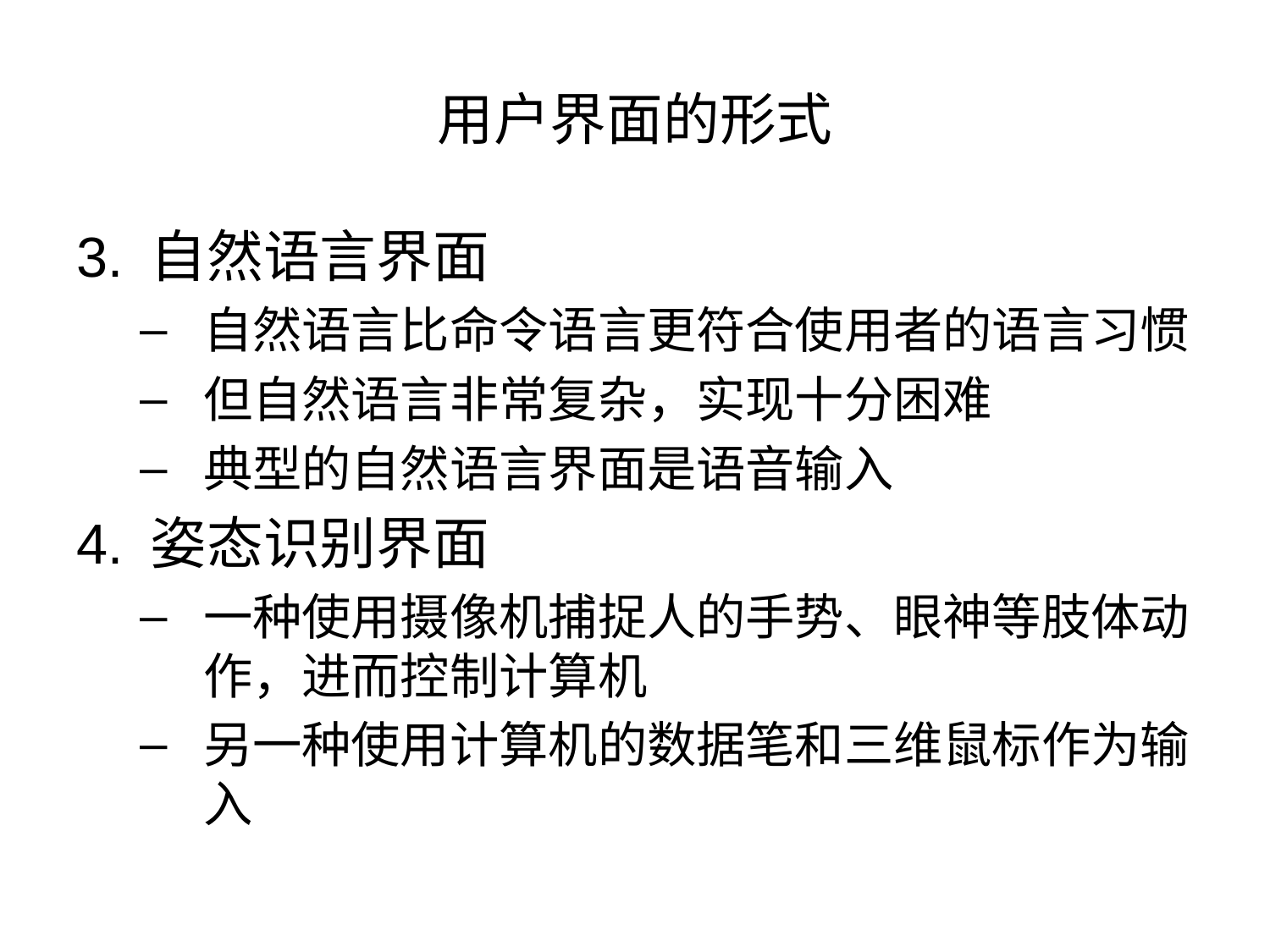

# 用户界面的形式
自然语言界面
自然语言比命令语言更符合使用者的语言习惯
但自然语言非常复杂，实现十分困难
典型的自然语言界面是语音输入
姿态识别界面
一种使用摄像机捕捉人的手势、眼神等肢体动作，进而控制计算机
另一种使用计算机的数据笔和三维鼠标作为输入